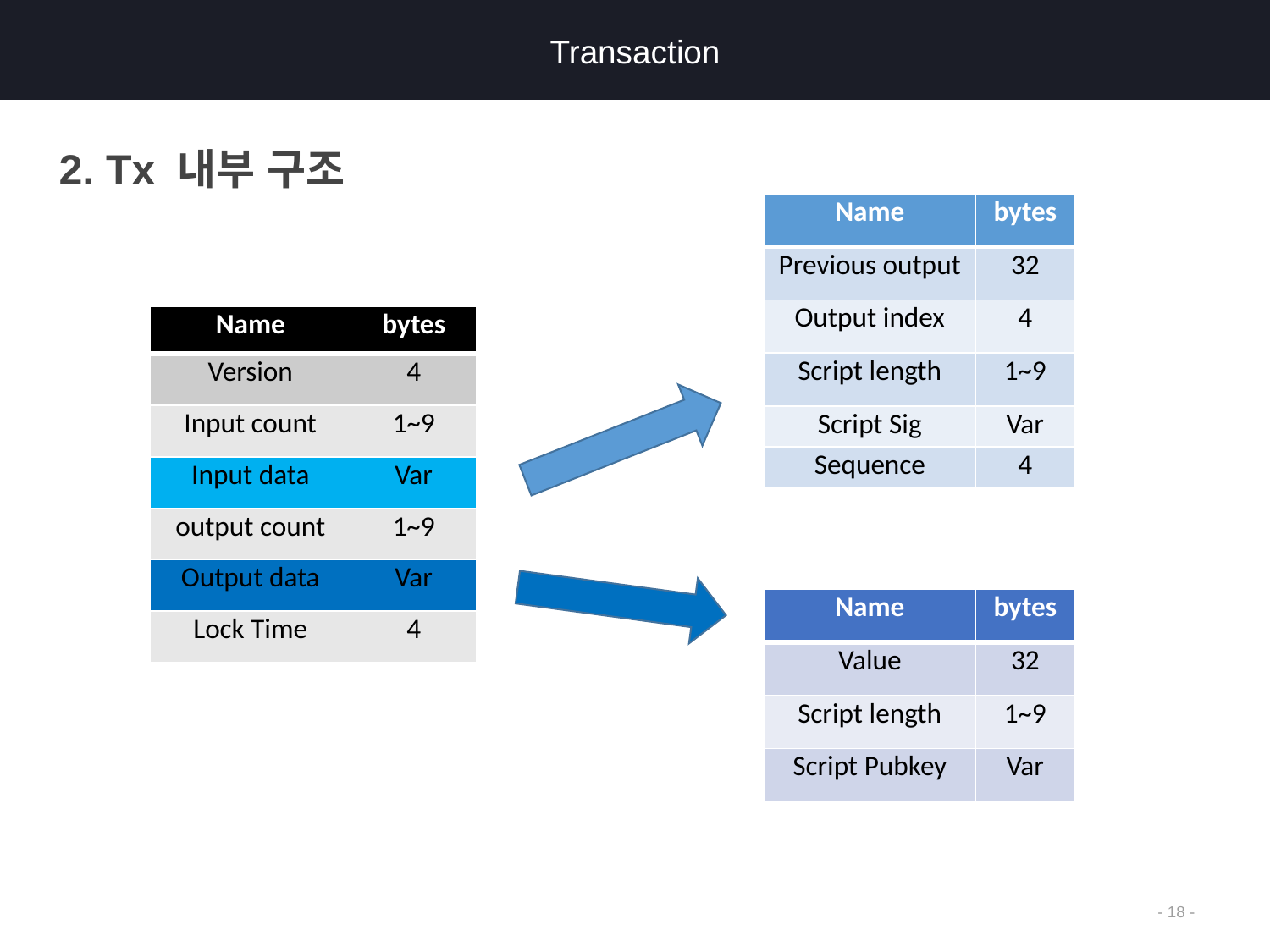

# Transaction
2. Tx 내부 구조
| Name | bytes |
| --- | --- |
| Previous output | 32 |
| Output index | 4 |
| Script length | 1~9 |
| Script Sig | Var |
| Sequence | 4 |
| Name | bytes |
| --- | --- |
| Version | 4 |
| Input count | 1~9 |
| Input data | Var |
| output count | 1~9 |
| Output data | Var |
| Lock Time | 4 |

| Name | bytes |
| --- | --- |
| Value | 32 |
| Script length | 1~9 |
| Script Pubkey | Var |
- 18 -